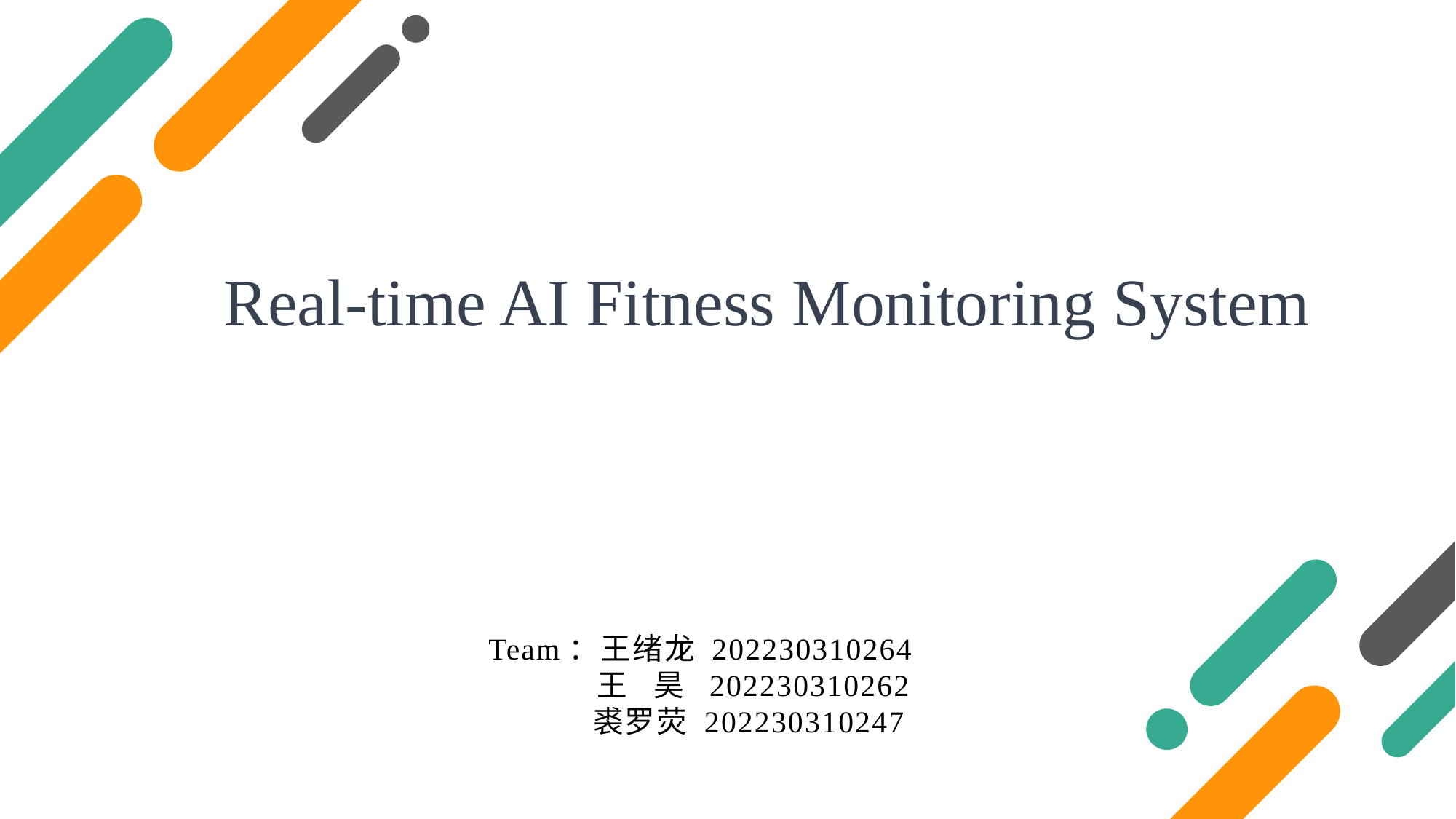

Real-time AI Fitness Monitoring System

Team：王绪龙 202230310264
            王   昊  202230310262
                 裘罗荧 202230310247247

PPT汇